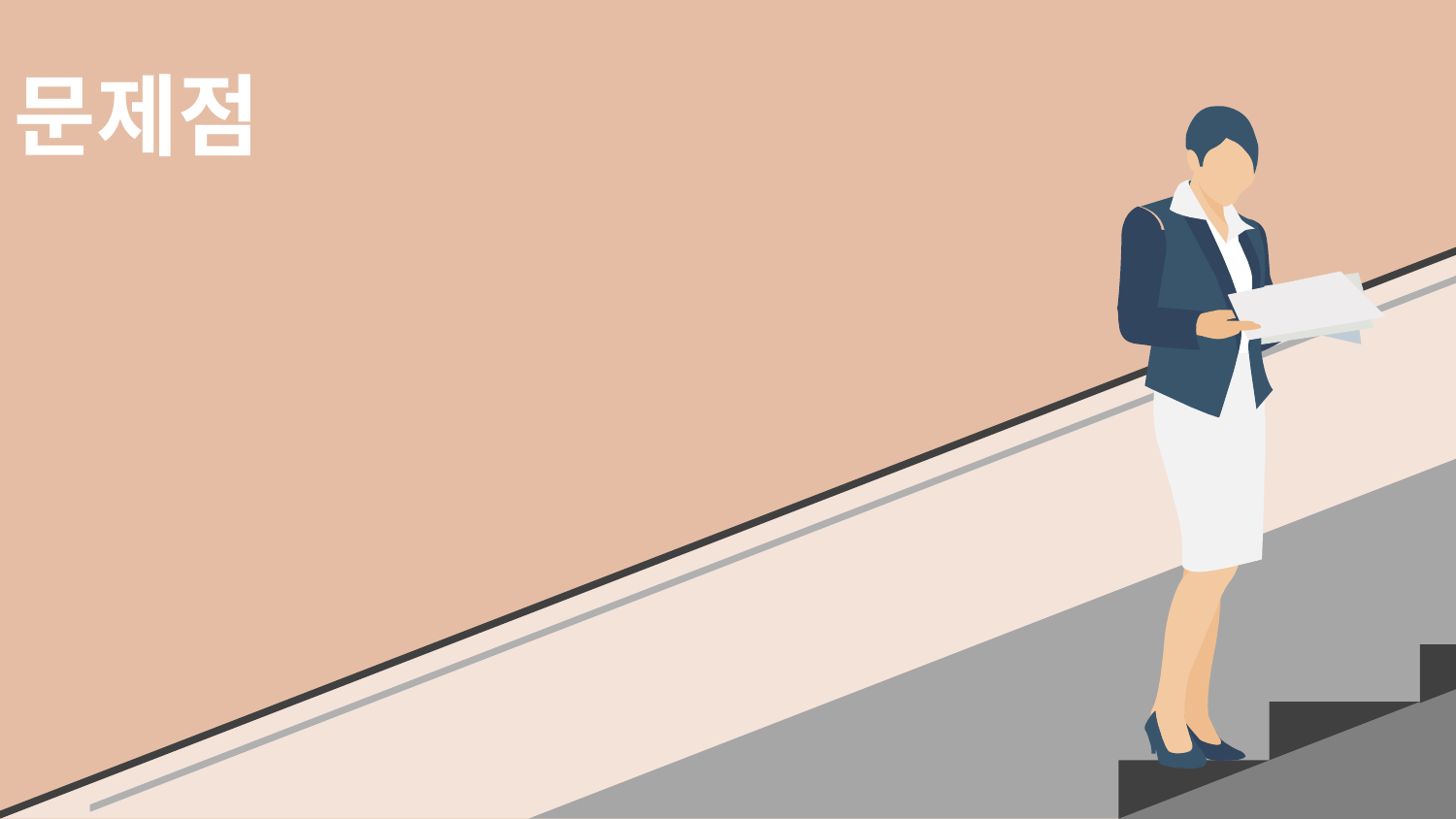

문제점
카페별객층 및 컨셉 등이 반영되어 있지 않은
system

카페별 위치적 특성이 반영되어 있지 않은 system
카페별 업무 프로세스가 반영되어 있지 않은 system
대형 프렌차이즈 업체에 비해 소규모 개인카페는 범용 POS system 사용